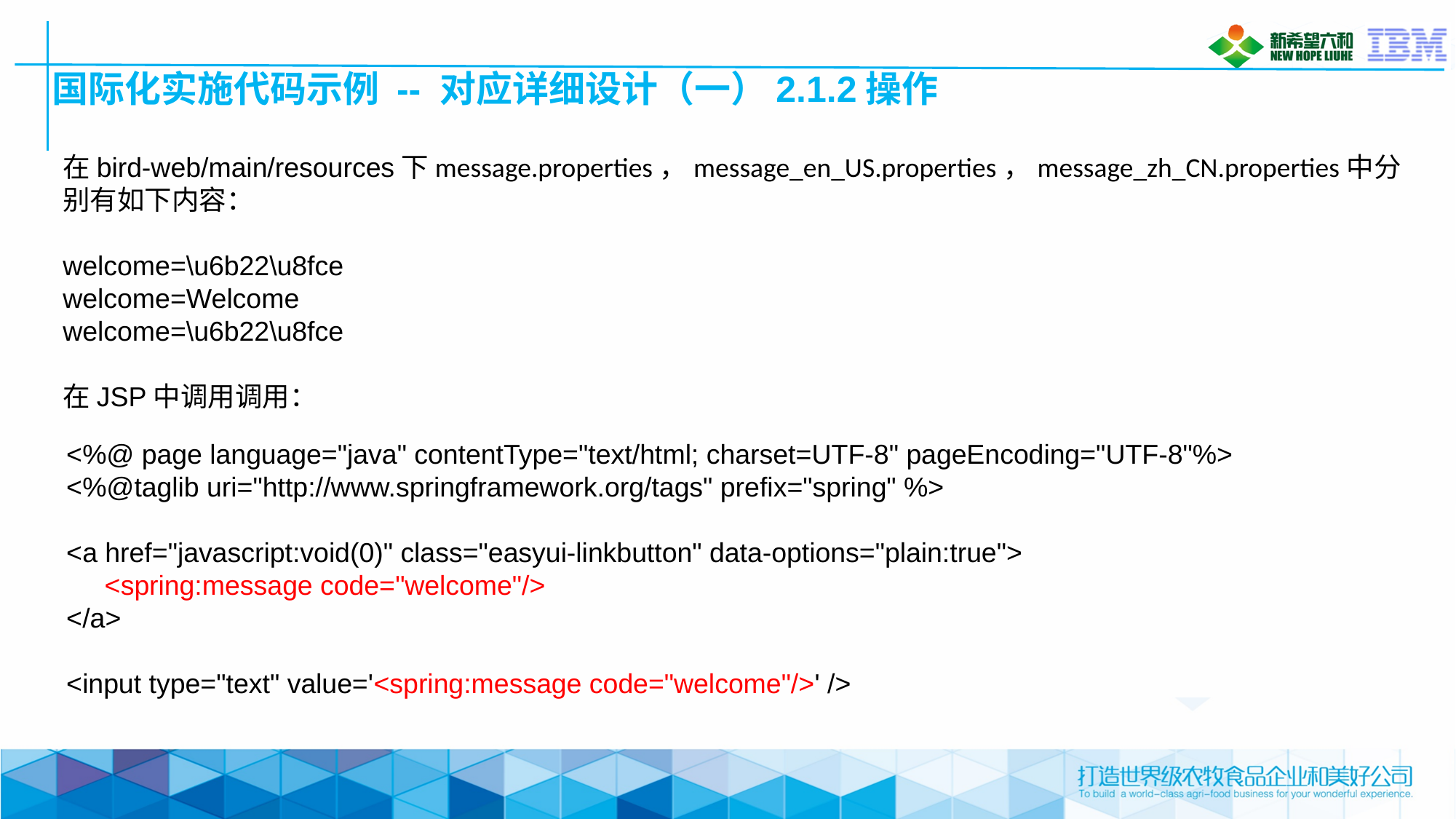

# 国际化实施代码示例 -- 对应详细设计（一）2.1.2操作
在bird-web/main/resources下message.properties，message_en_US.properties，message_zh_CN.properties中分别有如下内容：

welcome=\u6b22\u8fce
welcome=Welcome
welcome=\u6b22\u8fce

在JSP中调用调用：
<%@ page language="java" contentType="text/html; charset=UTF-8" pageEncoding="UTF-8"%>
<%@taglib uri="http://www.springframework.org/tags" prefix="spring" %>

<a href="javascript:void(0)" class="easyui-linkbutton" data-options="plain:true">
     <spring:message code="welcome"/>
</a>

<input type="text" value='<spring:message code="welcome"/>' />